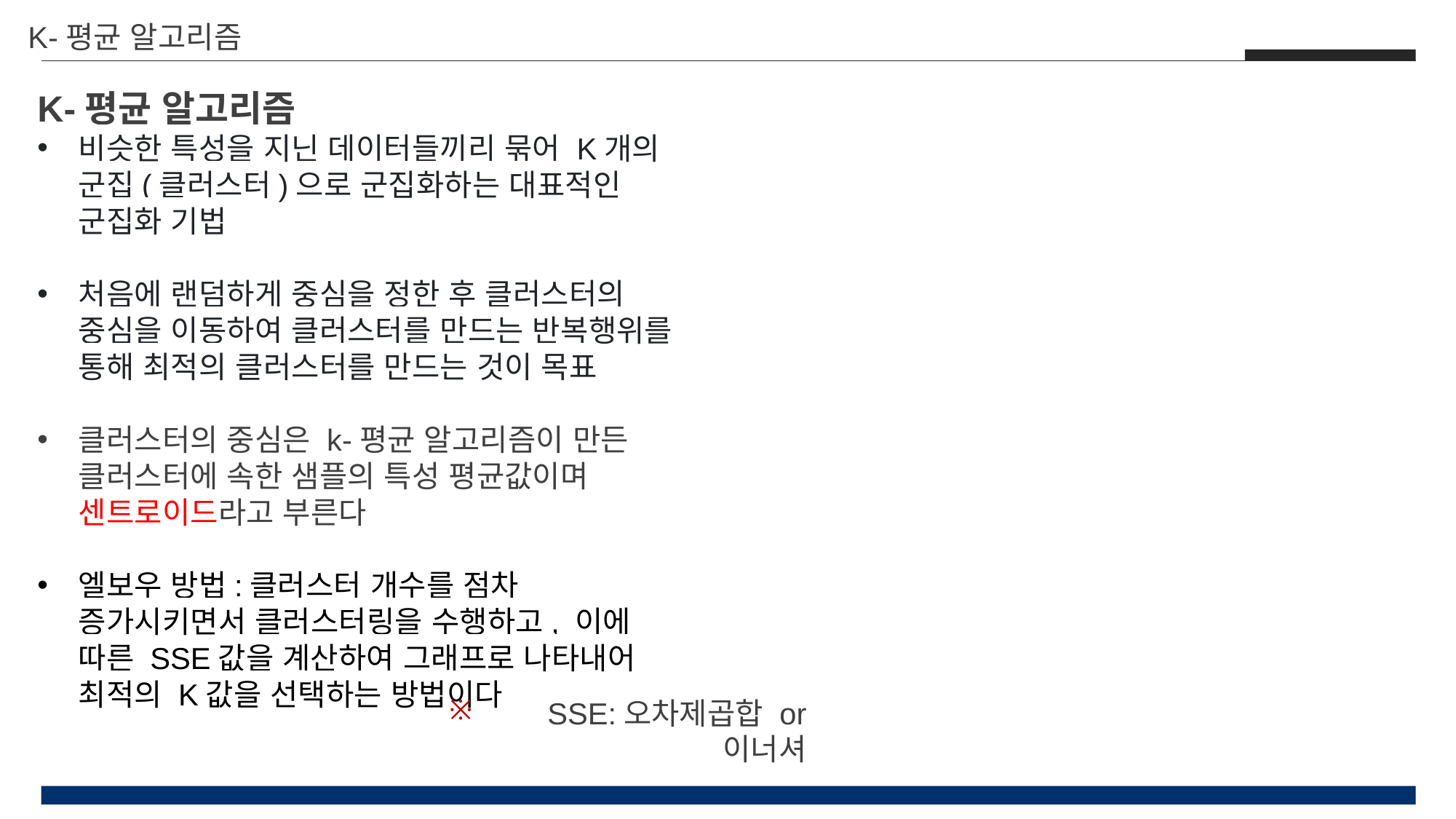

K-평균 알고리즘

K-평균 알고리즘
비슷한 특성을 지닌 데이터들끼리 묶어 K개의 군집(클러스터)으로 군집화하는 대표적인 군집화 기법

처음에 랜덤하게 중심을 정한 후 클러스터의 중심을 이동하여 클러스터를 만드는 반복행위를 통해 최적의 클러스터를 만드는 것이 목표

클러스터의 중심은 k-평균 알고리즘이 만든 클러스터에 속한 샘플의 특성 평균값이며 센트로이드라고 부른다

엘보우 방법:클러스터 개수를 점차 증가시키면서 클러스터링을 수행하고, 이에 따른 SSE값을 계산하여 그래프로 나타내어 최적의 K값을 선택하는 방법이다
※
SSE:오차제곱합 or 이너셔